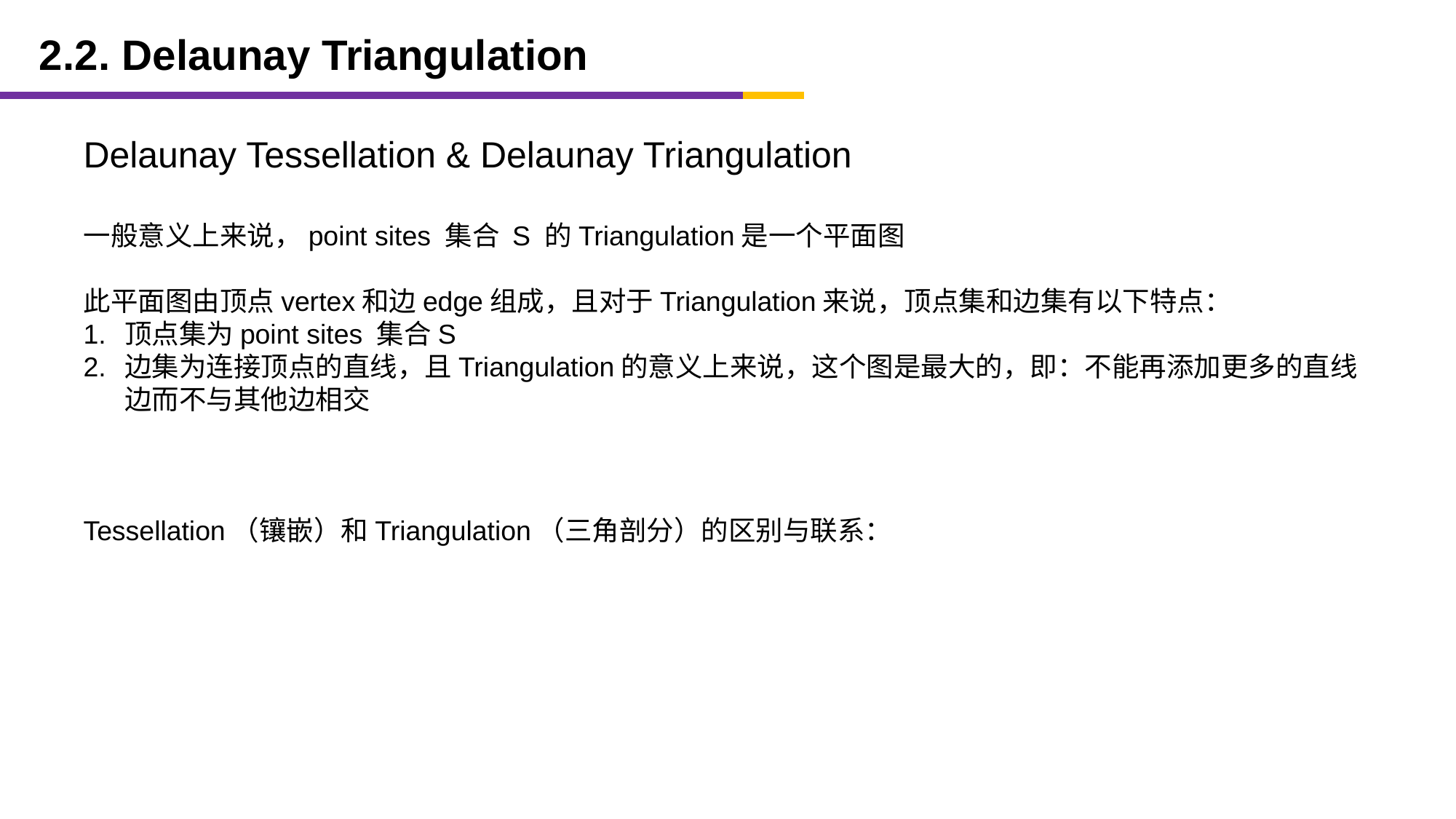

2.2. Delaunay Triangulation
Delaunay Tessellation & Delaunay Triangulation

一般意义上来说，point sites 集合 S 的Triangulation是一个平面图

此平面图由顶点vertex和边edge组成，且对于Triangulation来说，顶点集和边集有以下特点：
顶点集为point sites 集合S
边集为连接顶点的直线，且Triangulation的意义上来说，这个图是最大的，即：不能再添加更多的直线边而不与其他边相交

Tessellation（镶嵌）和Triangulation（三角剖分）的区别与联系：